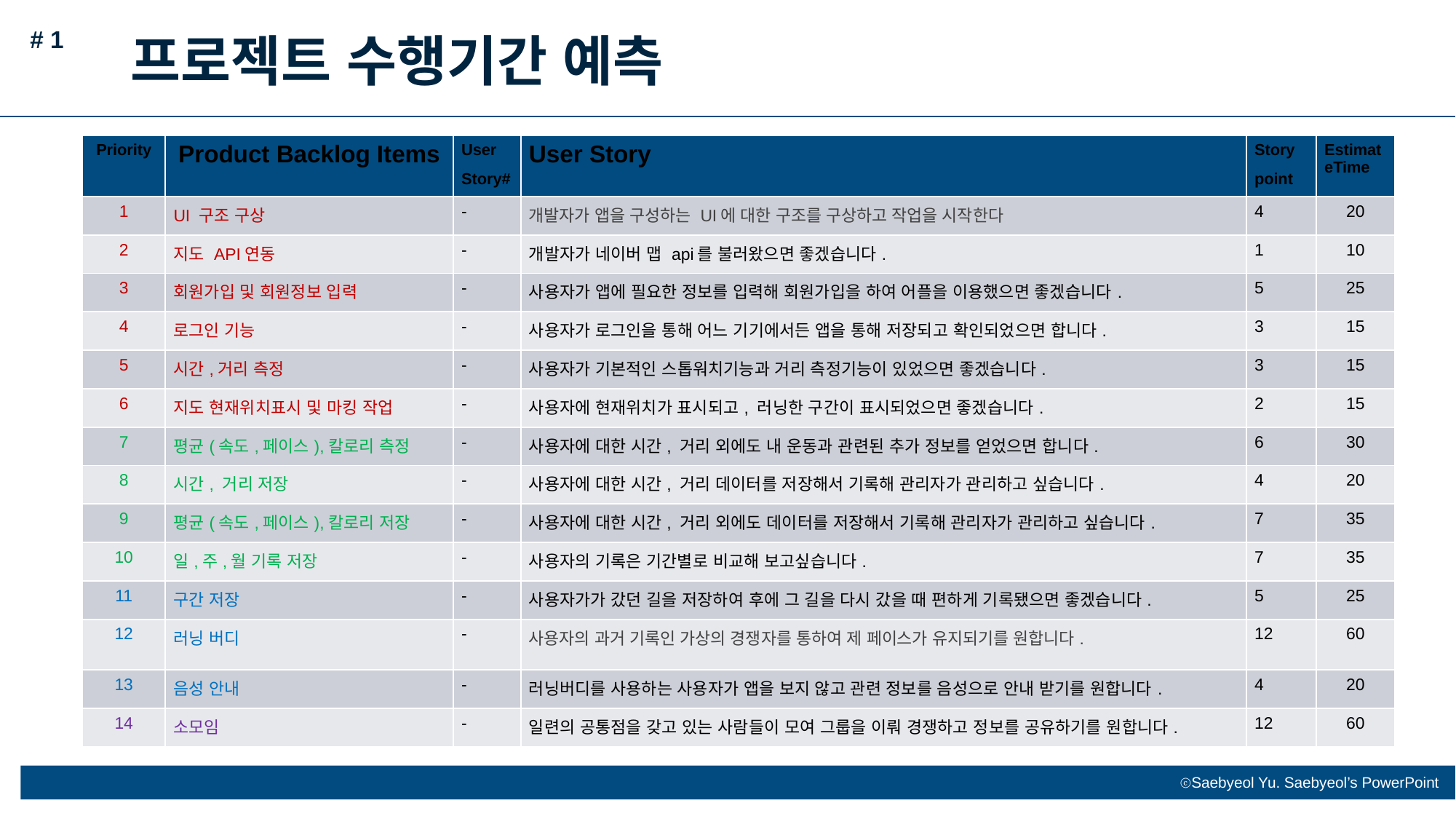

# 1
프로젝트 수행기간 예측
| Priority | Product Backlog Items | User Story# | User Story | Story point | EstimateTime |
| --- | --- | --- | --- | --- | --- |
| 1 | UI 구조 구상 | - | 개발자가 앱을 구성하는 UI에 대한 구조를 구상하고 작업을 시작한다 | 4 | 20 |
| 2 | 지도 API연동 | - | 개발자가 네이버 맵 api를 불러왔으면 좋겠습니다. | 1 | 10 |
| 3 | 회원가입 및 회원정보 입력 | - | 사용자가 앱에 필요한 정보를 입력해 회원가입을 하여 어플을 이용했으면 좋겠습니다. | 5 | 25 |
| 4 | 로그인 기능 | - | 사용자가 로그인을 통해 어느 기기에서든 앱을 통해 저장되고 확인되었으면 합니다. | 3 | 15 |
| 5 | 시간,거리 측정 | - | 사용자가 기본적인 스톱워치기능과 거리 측정기능이 있었으면 좋겠습니다. | 3 | 15 |
| 6 | 지도 현재위치표시 및 마킹 작업 | - | 사용자에 현재위치가 표시되고, 러닝한 구간이 표시되었으면 좋겠습니다. | 2 | 15 |
| 7 | 평균(속도,페이스),칼로리 측정 | - | 사용자에 대한 시간, 거리 외에도 내 운동과 관련된 추가 정보를 얻었으면 합니다. | 6 | 30 |
| 8 | 시간, 거리 저장 | - | 사용자에 대한 시간, 거리 데이터를 저장해서 기록해 관리자가 관리하고 싶습니다. | 4 | 20 |
| 9 | 평균(속도,페이스),칼로리 저장 | - | 사용자에 대한 시간, 거리 외에도 데이터를 저장해서 기록해 관리자가 관리하고 싶습니다. | 7 | 35 |
| 10 | 일,주,월 기록 저장 | - | 사용자의 기록은 기간별로 비교해 보고싶습니다. | 7 | 35 |
| 11 | 구간 저장 | - | 사용자가가 갔던 길을 저장하여 후에 그 길을 다시 갔을 때 편하게 기록됐으면 좋겠습니다. | 5 | 25 |
| 12 | 러닝 버디 | - | 사용자의 과거 기록인 가상의 경쟁자를 통하여 제 페이스가 유지되기를 원합니다. | 12 | 60 |
| 13 | 음성 안내 | - | 러닝버디를 사용하는 사용자가 앱을 보지 않고 관련 정보를 음성으로 안내 받기를 원합니다. | 4 | 20 |
| 14 | 소모임 | - | 일련의 공통점을 갖고 있는 사람들이 모여 그룹을 이뤄 경쟁하고 정보를 공유하기를 원합니다. | 12 | 60 |